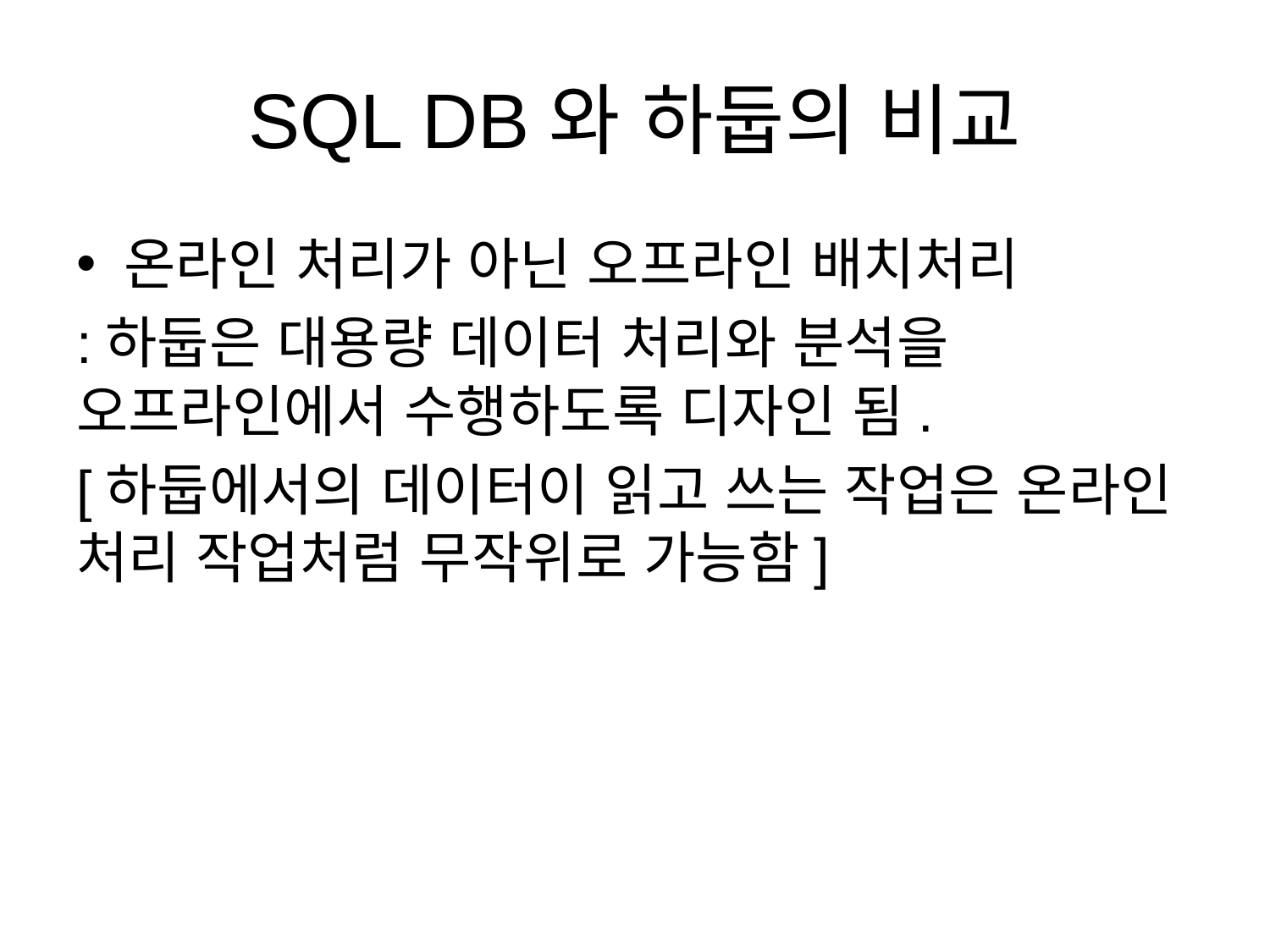

# SQL DB와 하둡의 비교
온라인 처리가 아닌 오프라인 배치처리
:하둡은 대용량 데이터 처리와 분석을 오프라인에서 수행하도록 디자인 됨.
[하둡에서의 데이터이 읽고 쓰는 작업은 온라인 처리 작업처럼 무작위로 가능함]